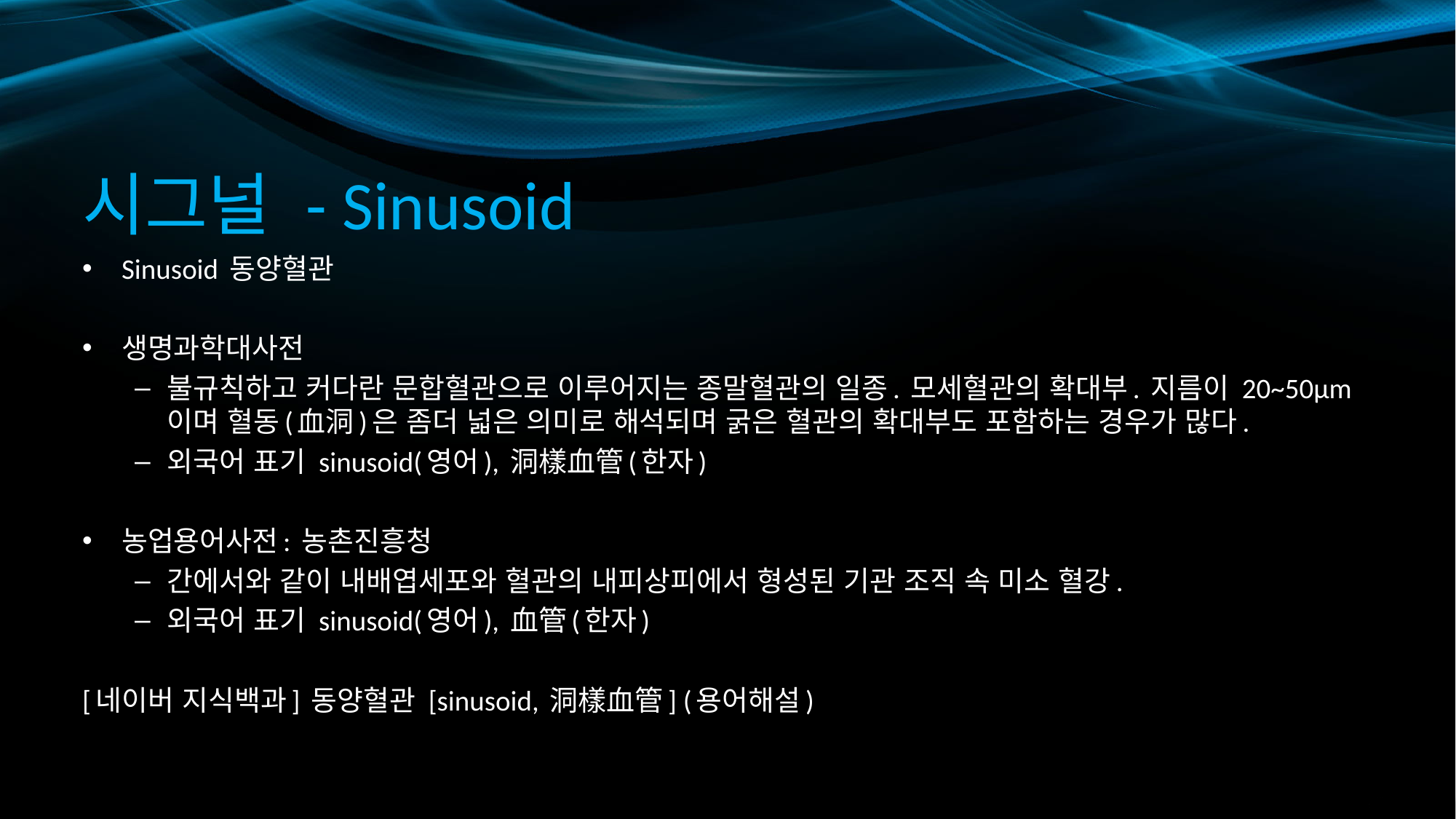

# 시그널 - Sinusoid
Sinusoid 동양혈관

생명과학대사전
불규칙하고 커다란 문합혈관으로 이루어지는 종말혈관의 일종. 모세혈관의 확대부. 지름이 20~50μm이며 혈동(血洞)은 좀더 넓은 의미로 해석되며 굵은 혈관의 확대부도 포함하는 경우가 많다.
외국어 표기 sinusoid(영어), 洞樣血管(한자)

농업용어사전: 농촌진흥청
간에서와 같이 내배엽세포와 혈관의 내피상피에서 형성된 기관 조직 속 미소 혈강.
외국어 표기 sinusoid(영어), 血管(한자)

[네이버 지식백과] 동양혈관 [sinusoid, 洞樣血管] (용어해설)